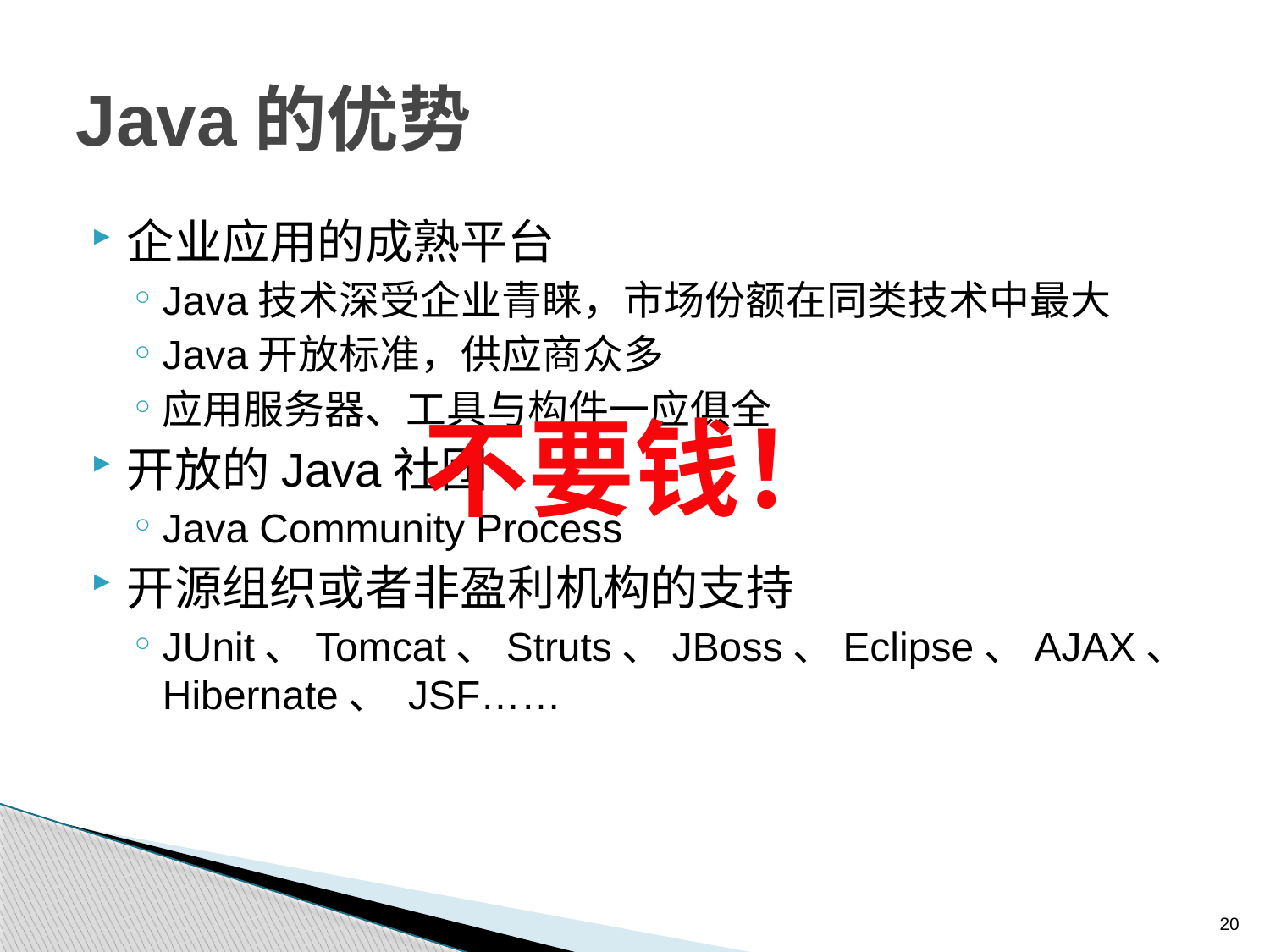

# Java的优势
企业应用的成熟平台
Java技术深受企业青睐，市场份额在同类技术中最大
Java开放标准，供应商众多
应用服务器、工具与构件一应俱全
开放的Java社团
Java Community Process
开源组织或者非盈利机构的支持
JUnit、Tomcat、Struts、JBoss、Eclipse、AJAX、 Hibernate、 JSF……
不要钱！
20